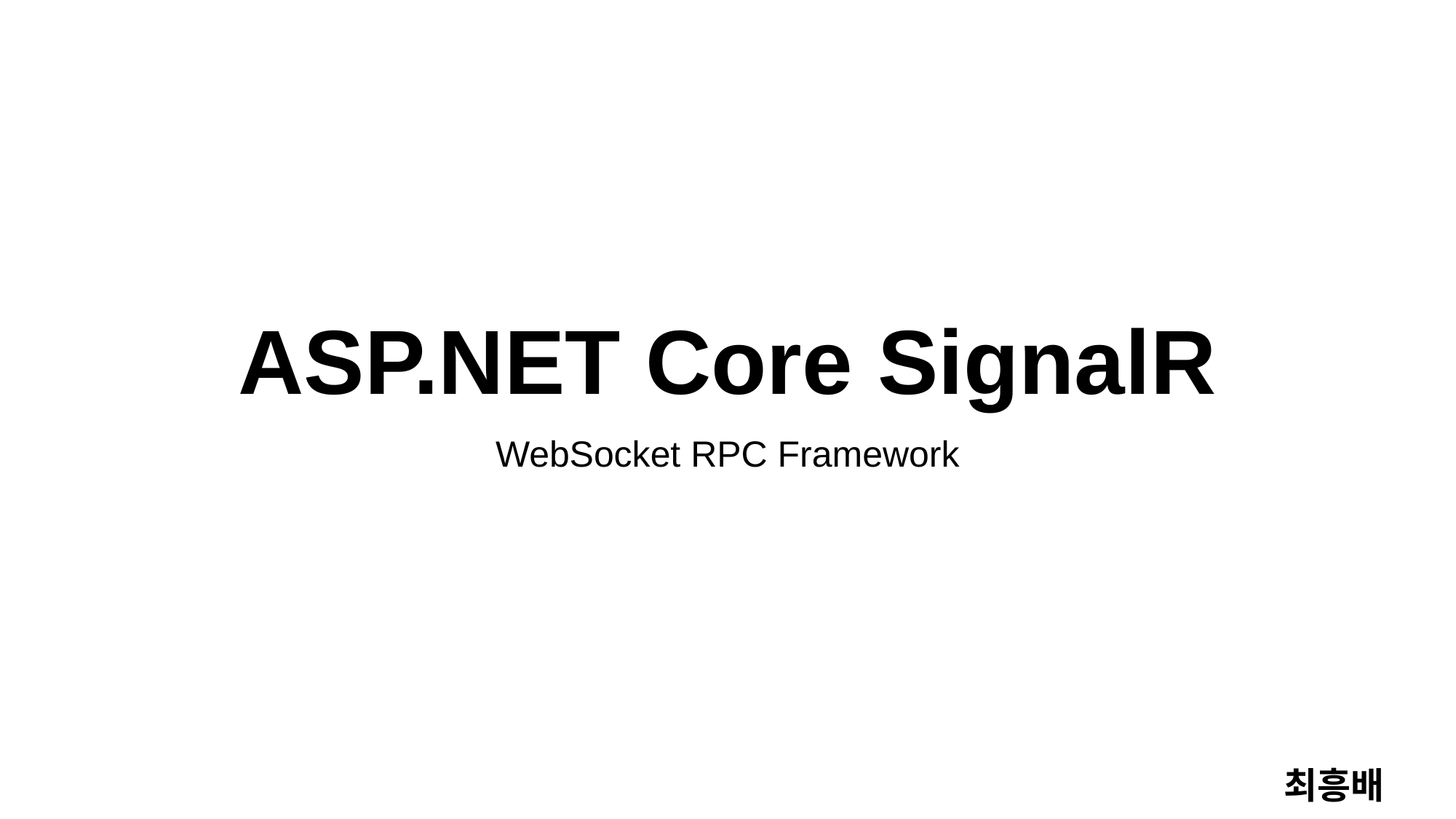

# ASP.NET Core SignalR
WebSocket RPC Framework
최흥배